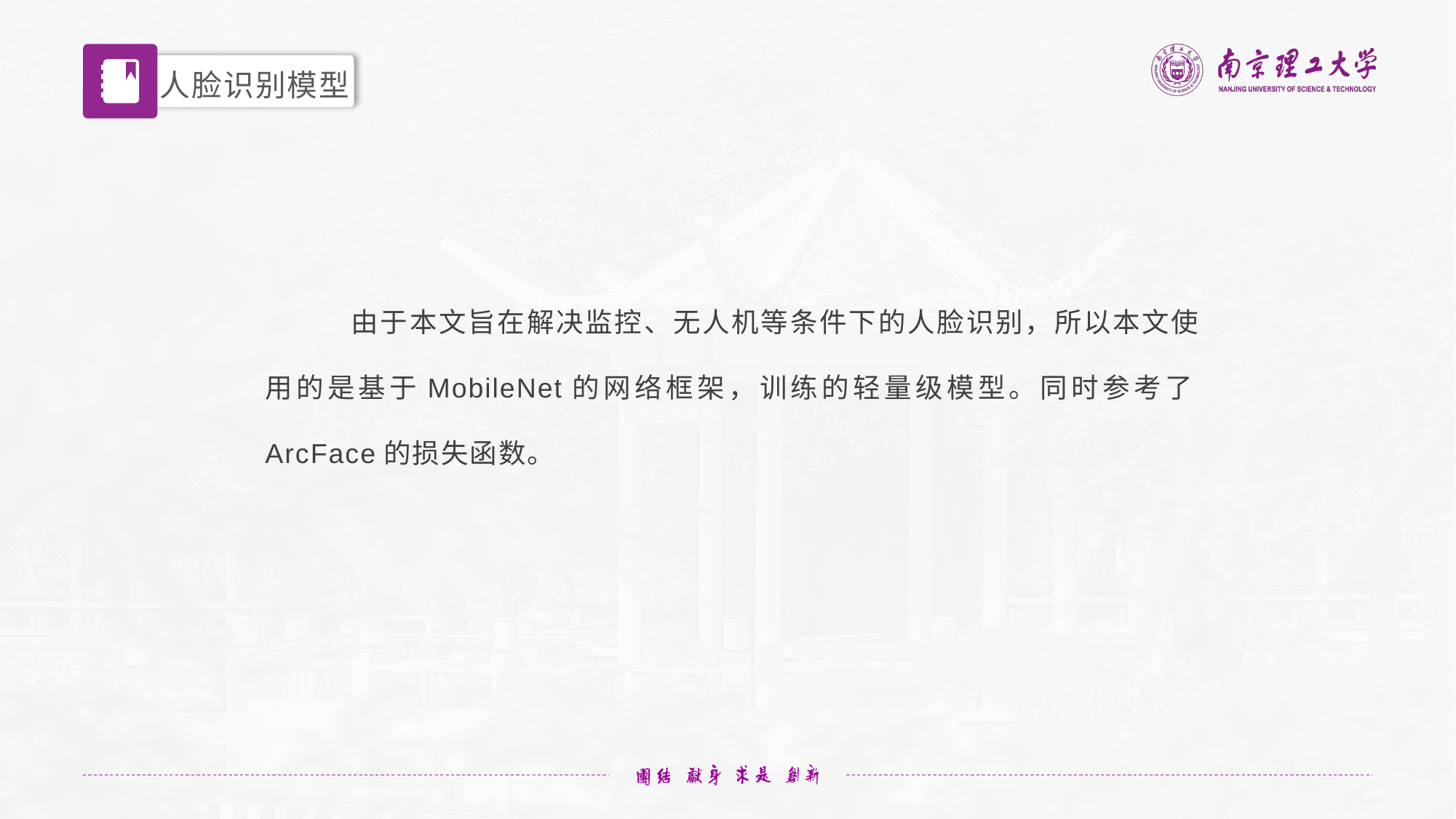

人脸识别模型
由于本文旨在解决监控、无人机等条件下的人脸识别，所以本文使用的是基于MobileNet的网络框架，训练的轻量级模型。同时参考了ArcFace的损失函数。